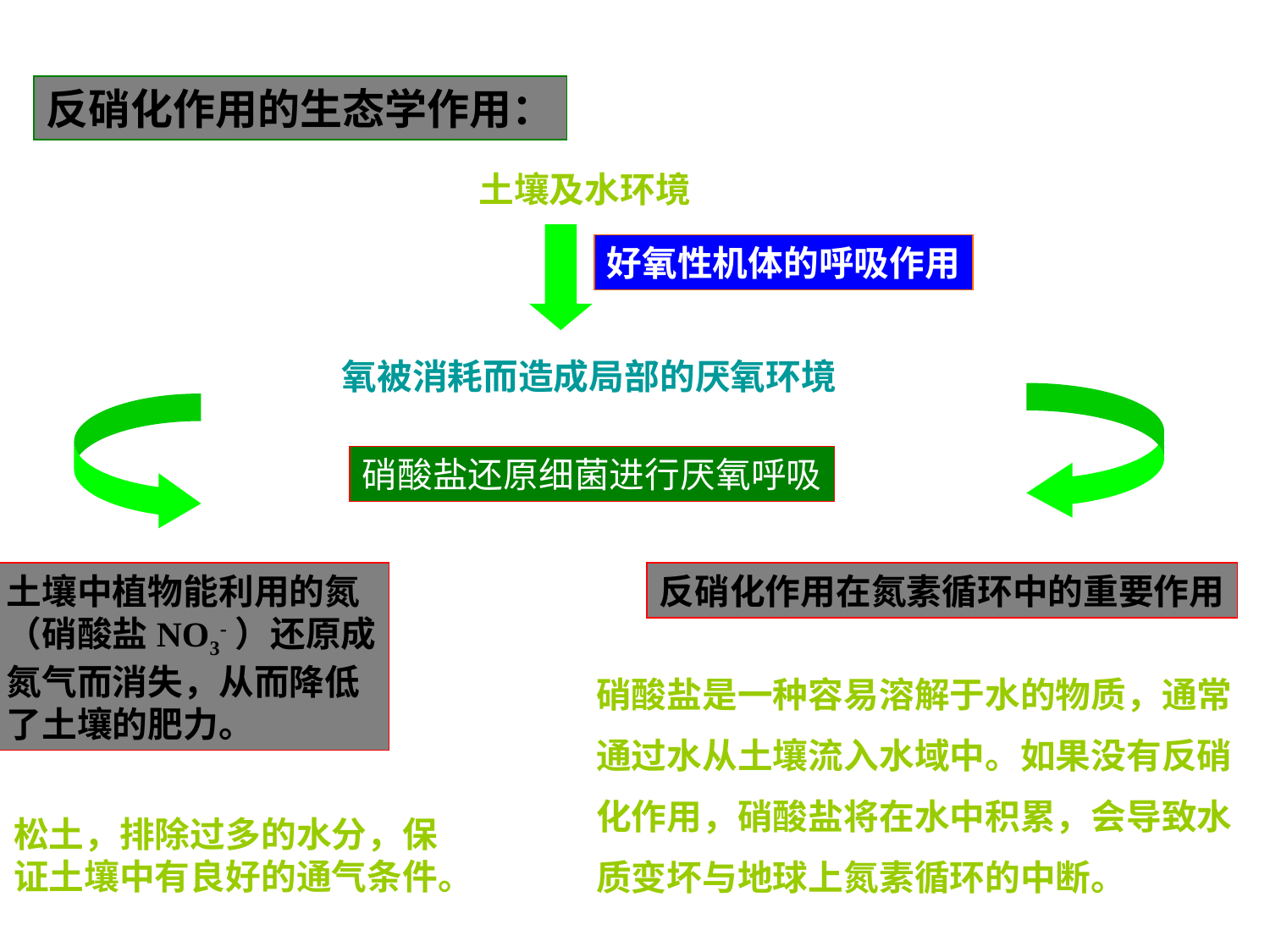

反硝化作用的生态学作用：
土壤及水环境

好氧性机体的呼吸作用
氧被消耗而造成局部的厌氧环境

硝酸盐还原细菌进行厌氧呼吸
土壤中植物能利用的氮
（硝酸盐NO3-）还原成
氮气而消失，从而降低
了土壤的肥力。
反硝化作用在氮素循环中的重要作用
硝酸盐是一种容易溶解于水的物质，通常
通过水从土壤流入水域中。如果没有反硝
化作用，硝酸盐将在水中积累，会导致水
质变坏与地球上氮素循环的中断。
松土，排除过多的水分，保
证土壤中有良好的通气条件。